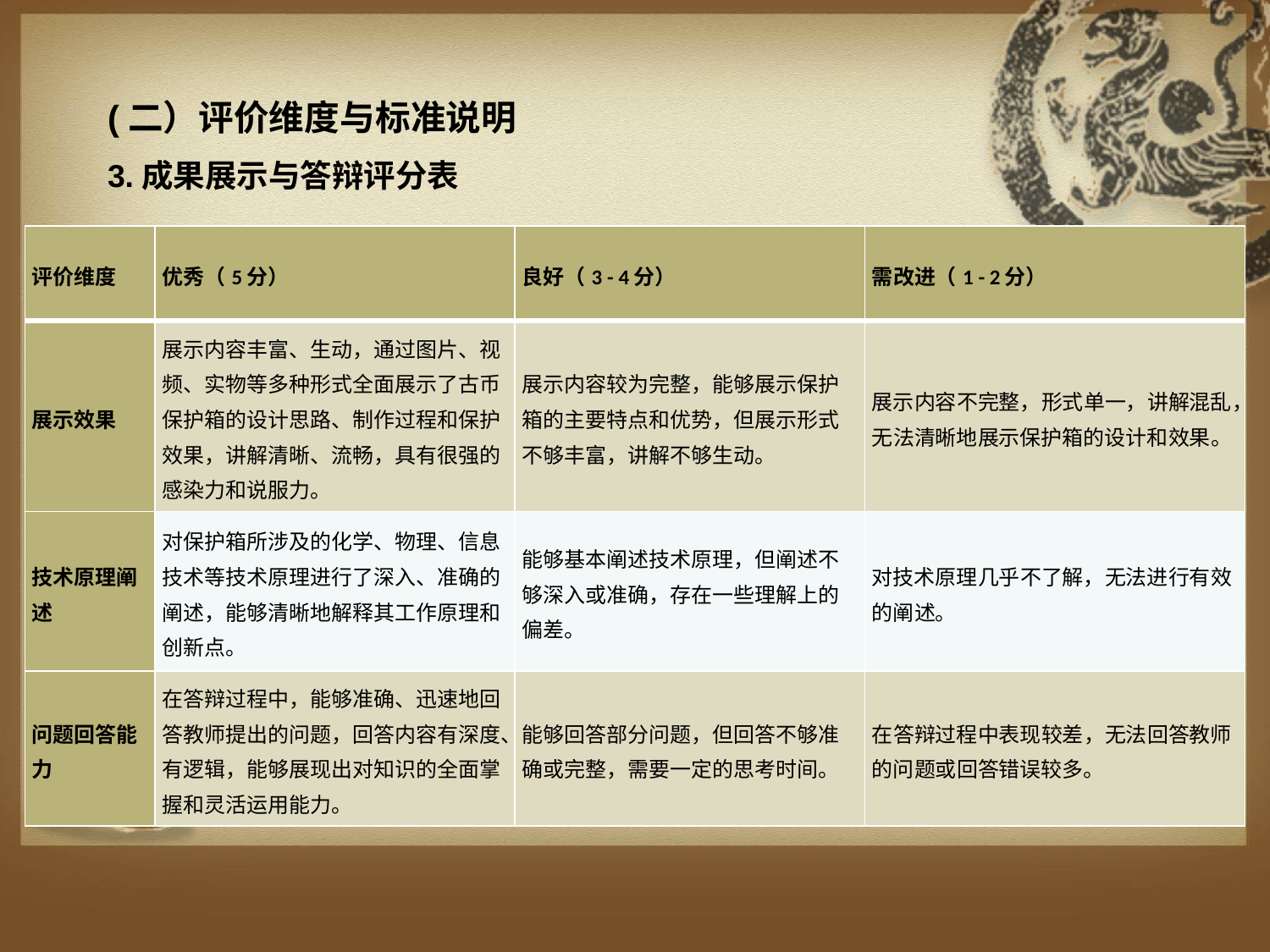

(二）评价维度与标准说明
3.成果展示与答辩评分表
| 评价维度 | 优秀（5分） | 良好（3 - 4分） | 需改进（1 - 2分） |
| --- | --- | --- | --- |
| 展示效果 | 展示内容丰富、生动，通过图片、视频、实物等多种形式全面展示了古币保护箱的设计思路、制作过程和保护效果，讲解清晰、流畅，具有很强的感染力和说服力。 | 展示内容较为完整，能够展示保护箱的主要特点和优势，但展示形式不够丰富，讲解不够生动。 | 展示内容不完整，形式单一，讲解混乱，无法清晰地展示保护箱的设计和效果。 |
| 技术原理阐述 | 对保护箱所涉及的化学、物理、信息技术等技术原理进行了深入、准确的阐述，能够清晰地解释其工作原理和创新点。 | 能够基本阐述技术原理，但阐述不够深入或准确，存在一些理解上的偏差。 | 对技术原理几乎不了解，无法进行有效的阐述。 |
| 问题回答能力 | 在答辩过程中，能够准确、迅速地回答教师提出的问题，回答内容有深度、有逻辑，能够展现出对知识的全面掌握和灵活运用能力。 | 能够回答部分问题，但回答不够准确或完整，需要一定的思考时间。 | 在答辩过程中表现较差，无法回答教师的问题或回答错误较多。 |